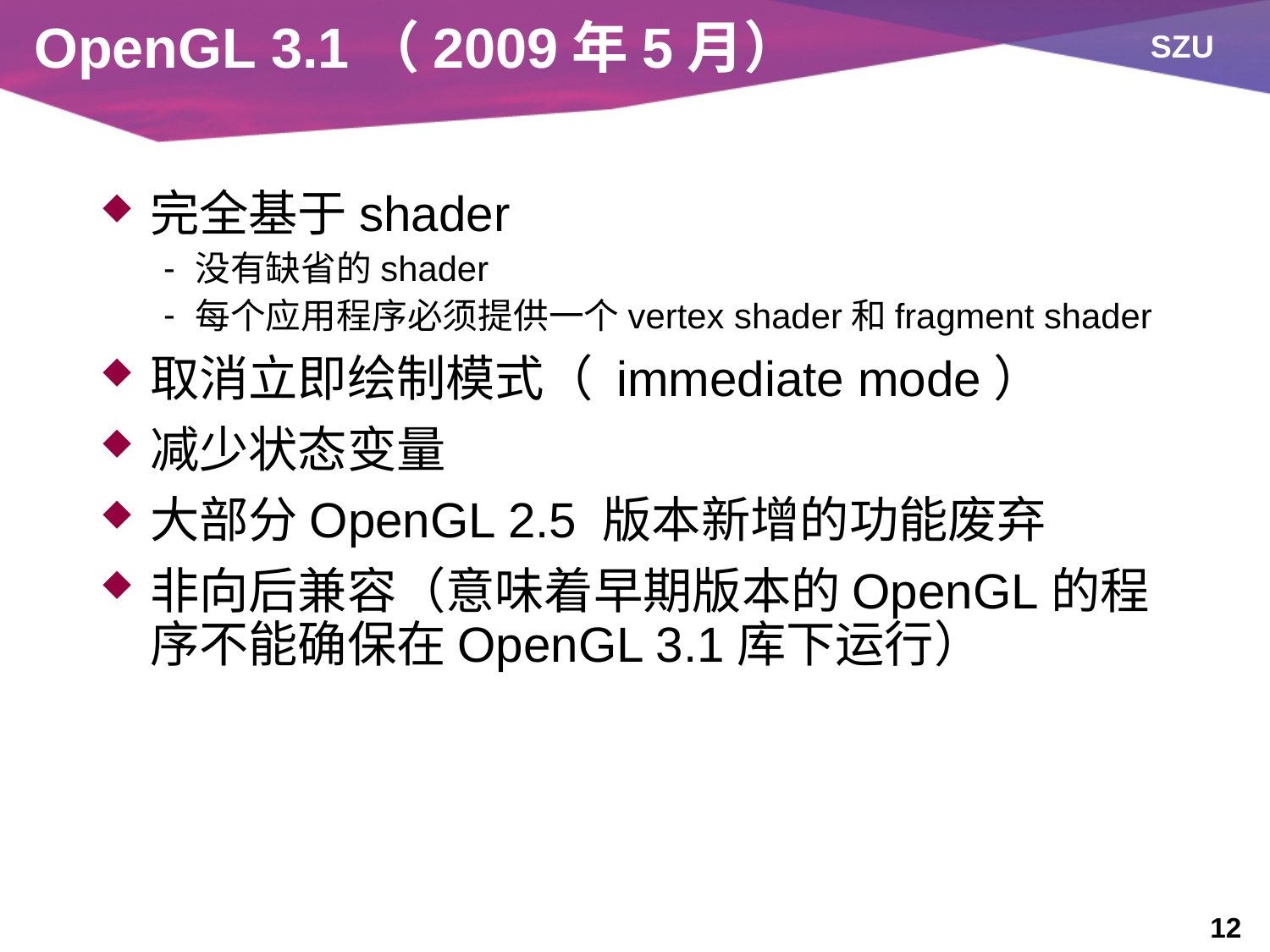

# OpenGL 3.1（2009年5月）
完全基于shader
没有缺省的shader
每个应用程序必须提供一个vertex shader和fragment shader
取消立即绘制模式（ immediate mode）
减少状态变量
大部分OpenGL 2.5 版本新增的功能废弃
非向后兼容（意味着早期版本的OpenGL的程序不能确保在OpenGL 3.1库下运行）
12